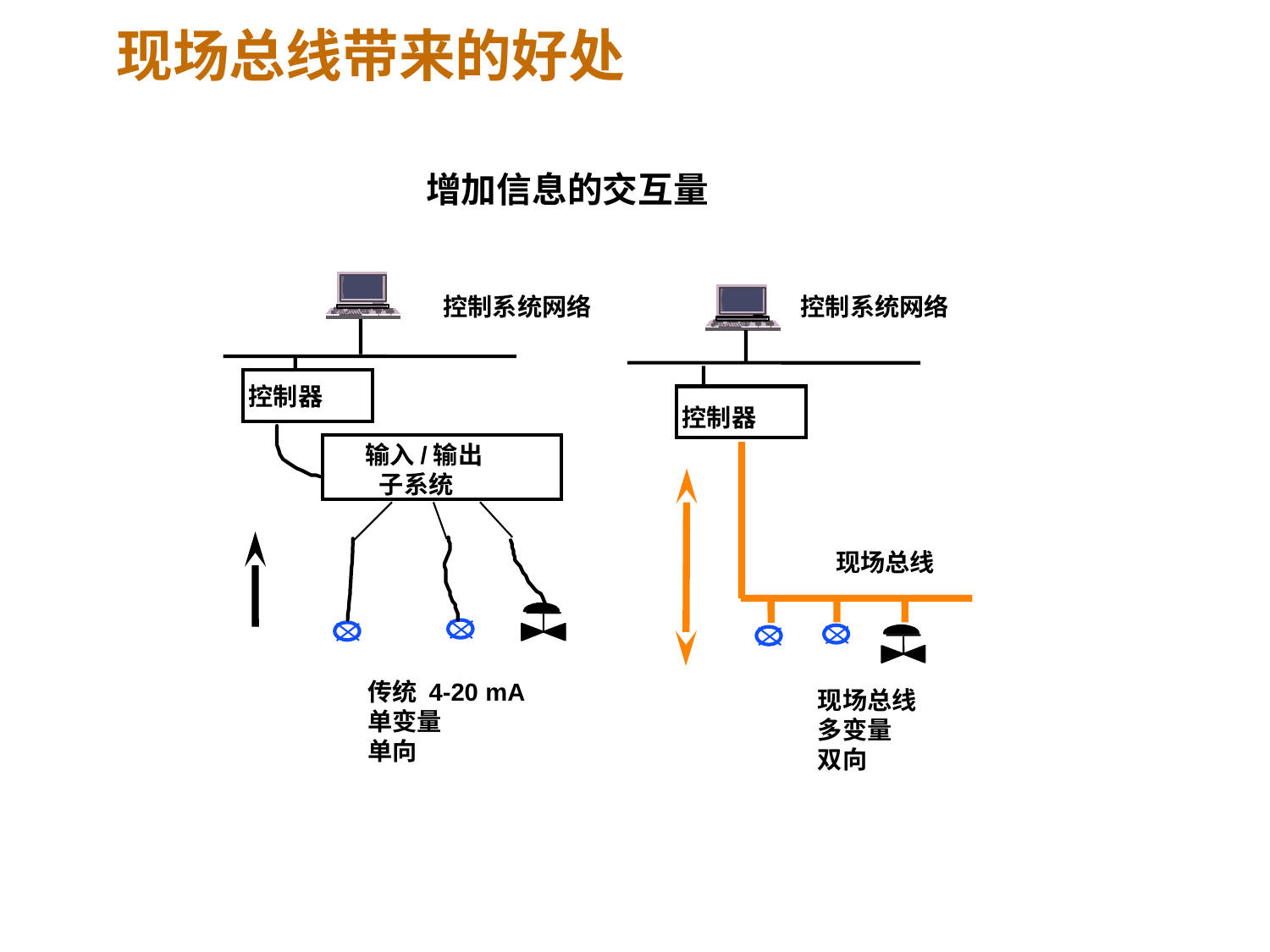

现场总线带来的好处
增加信息的交互量

控制系统网络
控制系统网络

控制器

控制器

输入/输出

子系统

现场总线

传统 4-20 mA
单变量
单向
现场总线
多变量
双向